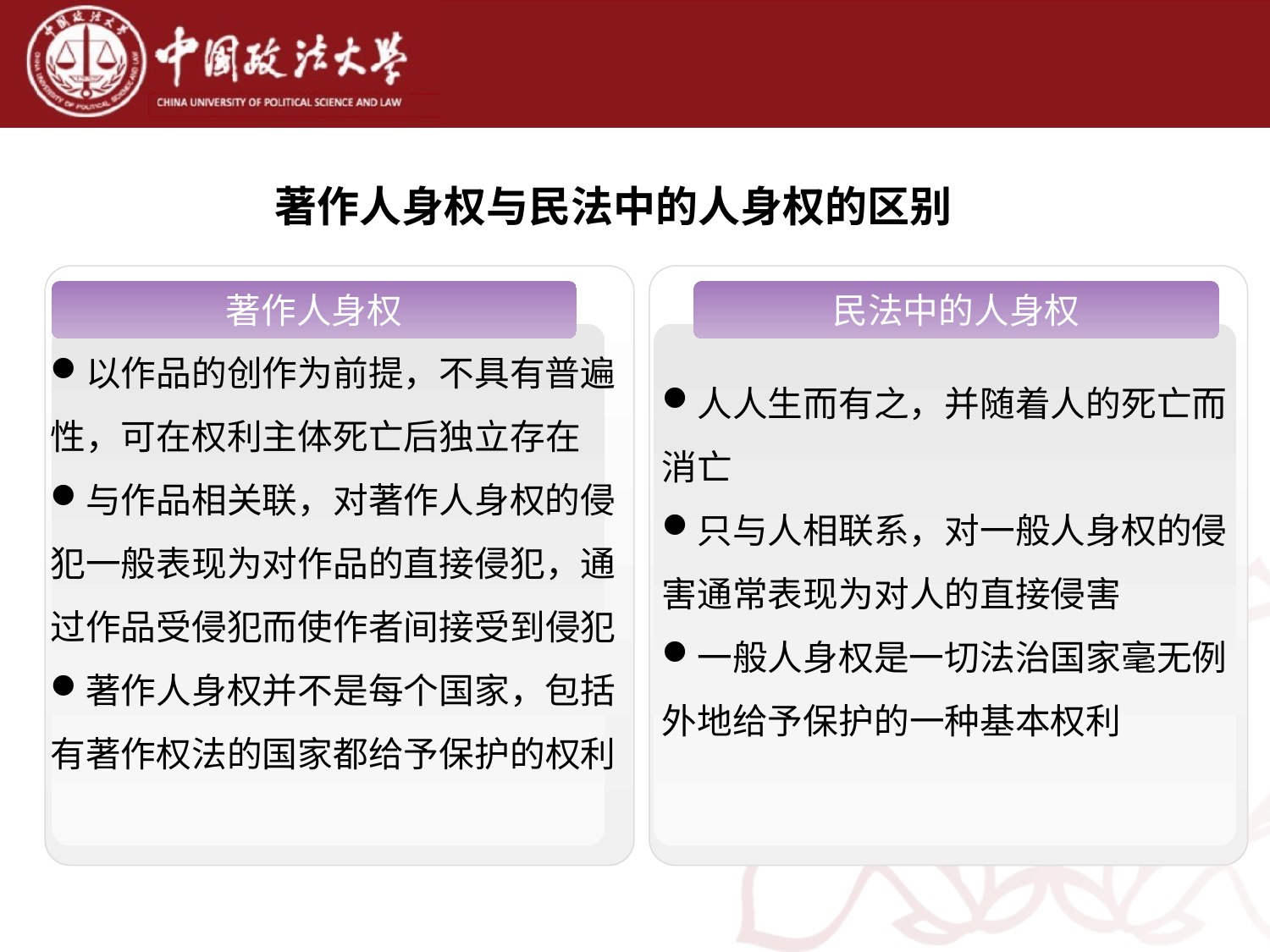

著作人身权与民法中的人身权的区别

著作人身权
民法中的人身权
以作品的创作为前提，不具有普遍性，可在权利主体死亡后独立存在
与作品相关联，对著作人身权的侵犯一般表现为对作品的直接侵犯，通过作品受侵犯而使作者间接受到侵犯
著作人身权并不是每个国家，包括有著作权法的国家都给予保护的权利

人人生而有之，并随着人的死亡而消亡
只与人相联系，对一般人身权的侵害通常表现为对人的直接侵害
一般人身权是一切法治国家毫无例外地给予保护的一种基本权利